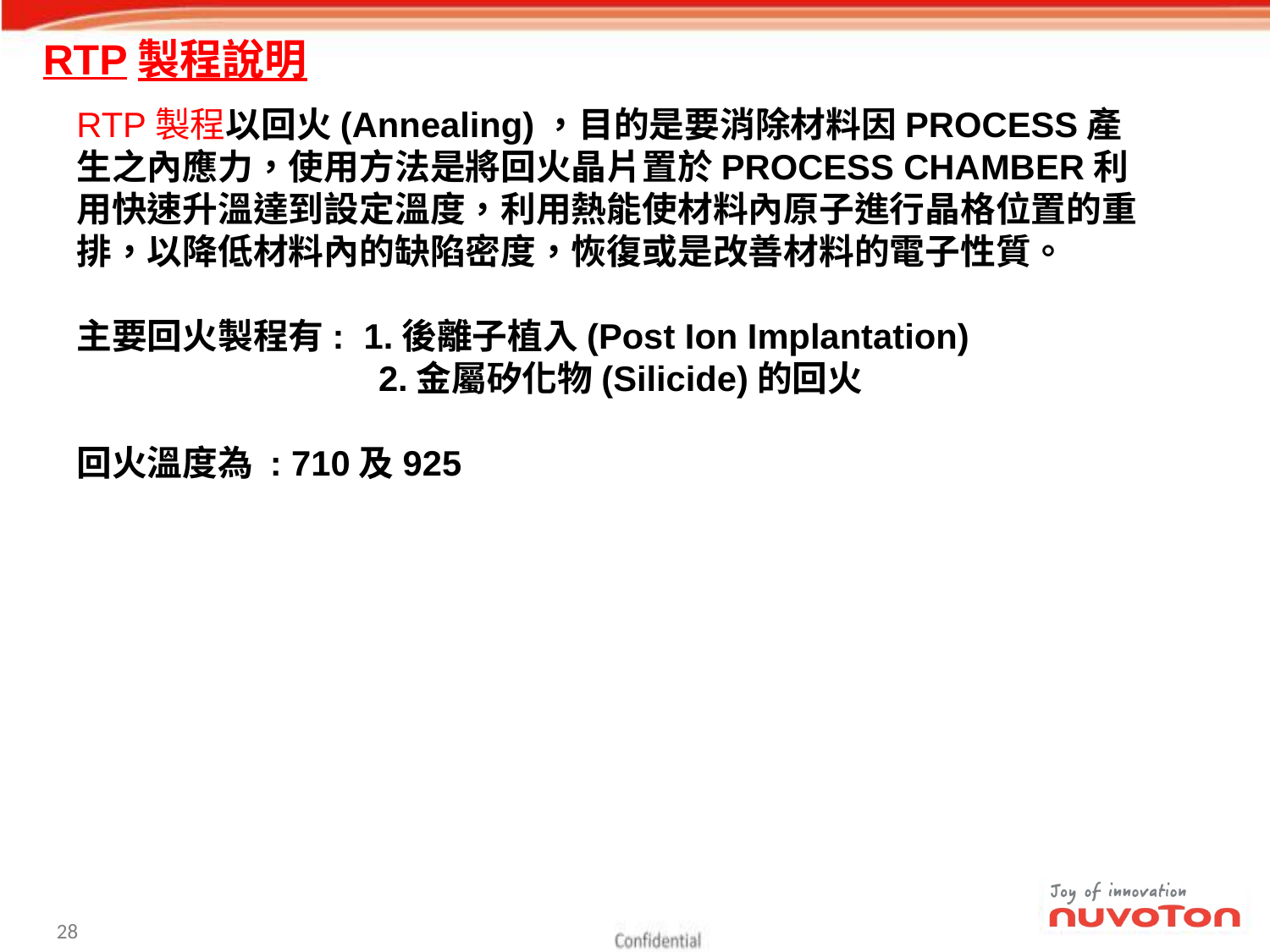

28
RTP製程說明
RTP製程以回火(Annealing)，目的是要消除材料因PROCESS產生之內應力，使用方法是將回火晶片置於PROCESS CHAMBER利用快速升溫達到設定溫度，利用熱能使材料內原子進行晶格位置的重排，以降低材料內的缺陷密度，恢復或是改善材料的電子性質。

主要回火製程有:  1.後離子植入(Post Ion Implantation)
                               2.金屬矽化物(Silicide)的回火

回火溫度為 : 710及925